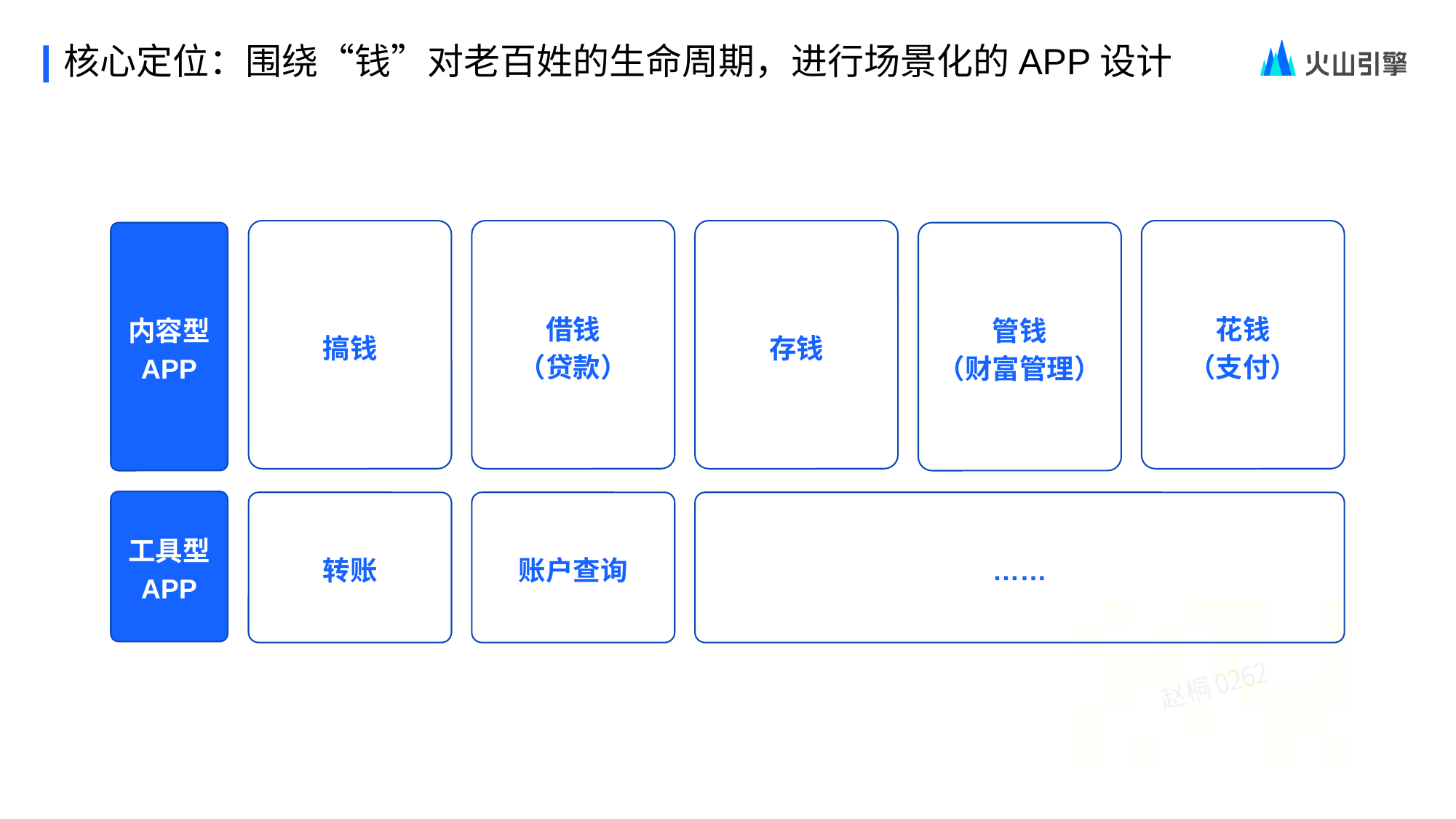

核心定位：围绕“钱”对老百姓的生命周期，进行场景化的APP设计
搞钱
借钱
（贷款）
花钱
（支付）
存钱
内容型
APP
管钱
（财富管理）
工具型
APP
转账
账户查询
……